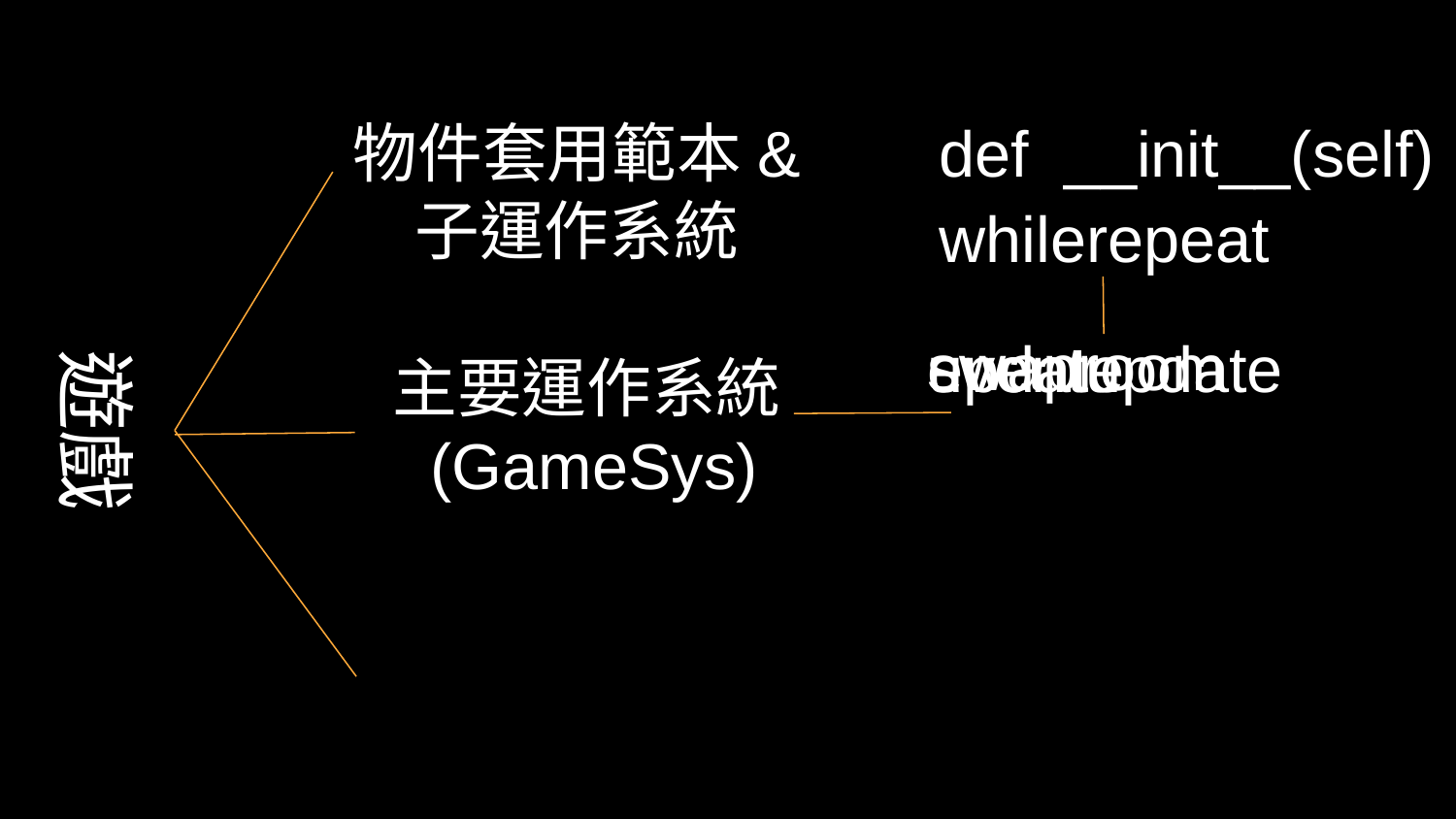

物件套用範本&
子運作系統
def  __init__(self)
whilerepeat
遊戲
swaproom
eventupdate
update
主要運作系統(GameSys)